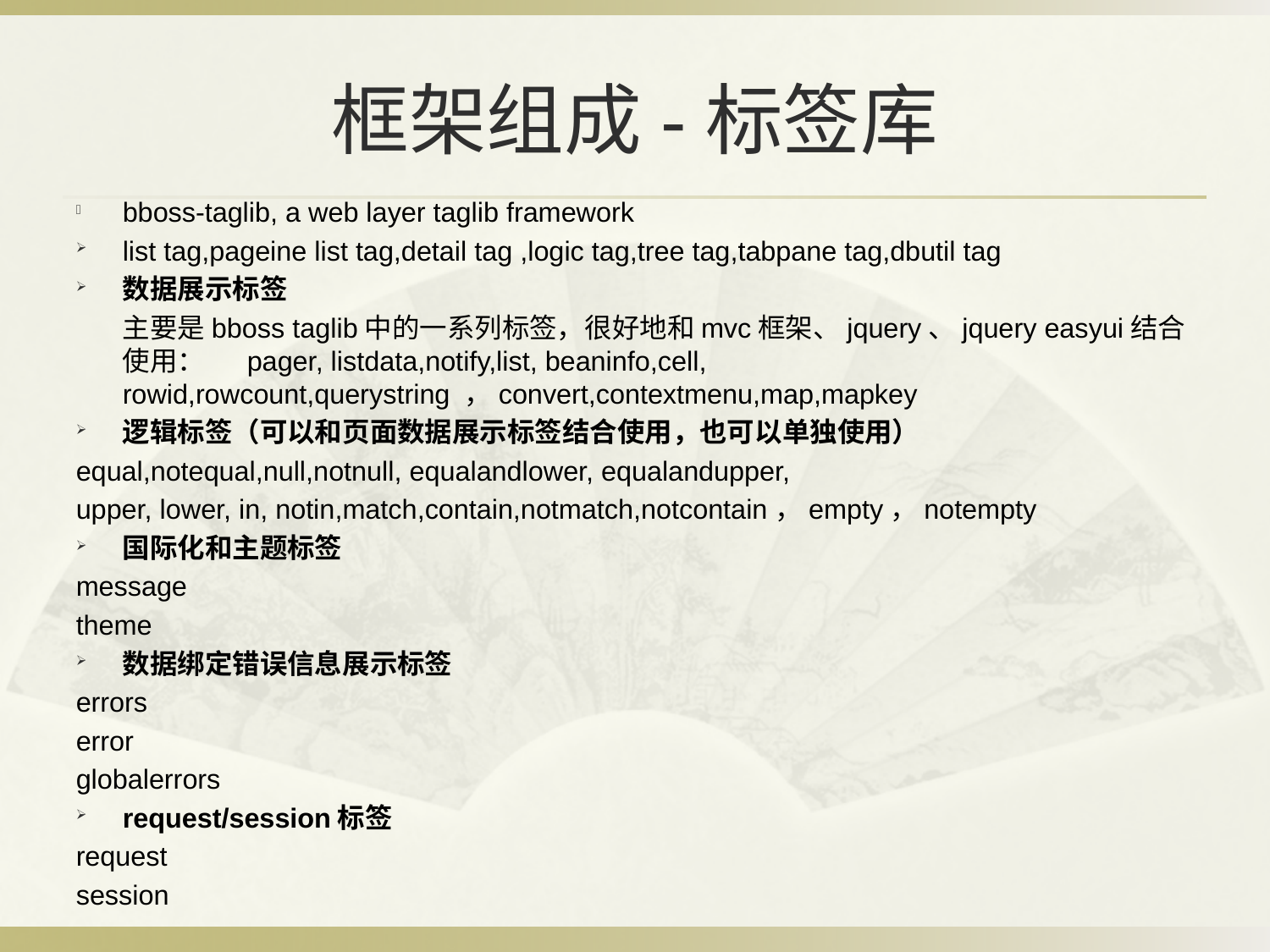

# 框架组成-标签库
bboss-taglib, a web layer taglib framework
list tag,pageine list tag,detail tag ,logic tag,tree tag,tabpane tag,dbutil tag
数据展示标签
	主要是bboss taglib中的一系列标签，很好地和mvc框架、jquery、jquery easyui结合使用：	pager, listdata,notify,list, beaninfo,cell, rowid,rowcount,querystring ，convert,contextmenu,map,mapkey
逻辑标签（可以和页面数据展示标签结合使用，也可以单独使用）
equal,notequal,null,notnull, equalandlower, equalandupper,
upper, lower, in, notin,match,contain,notmatch,notcontain，empty，notempty
国际化和主题标签
message
theme
数据绑定错误信息展示标签
errors
error
globalerrors
request/session标签
request
session